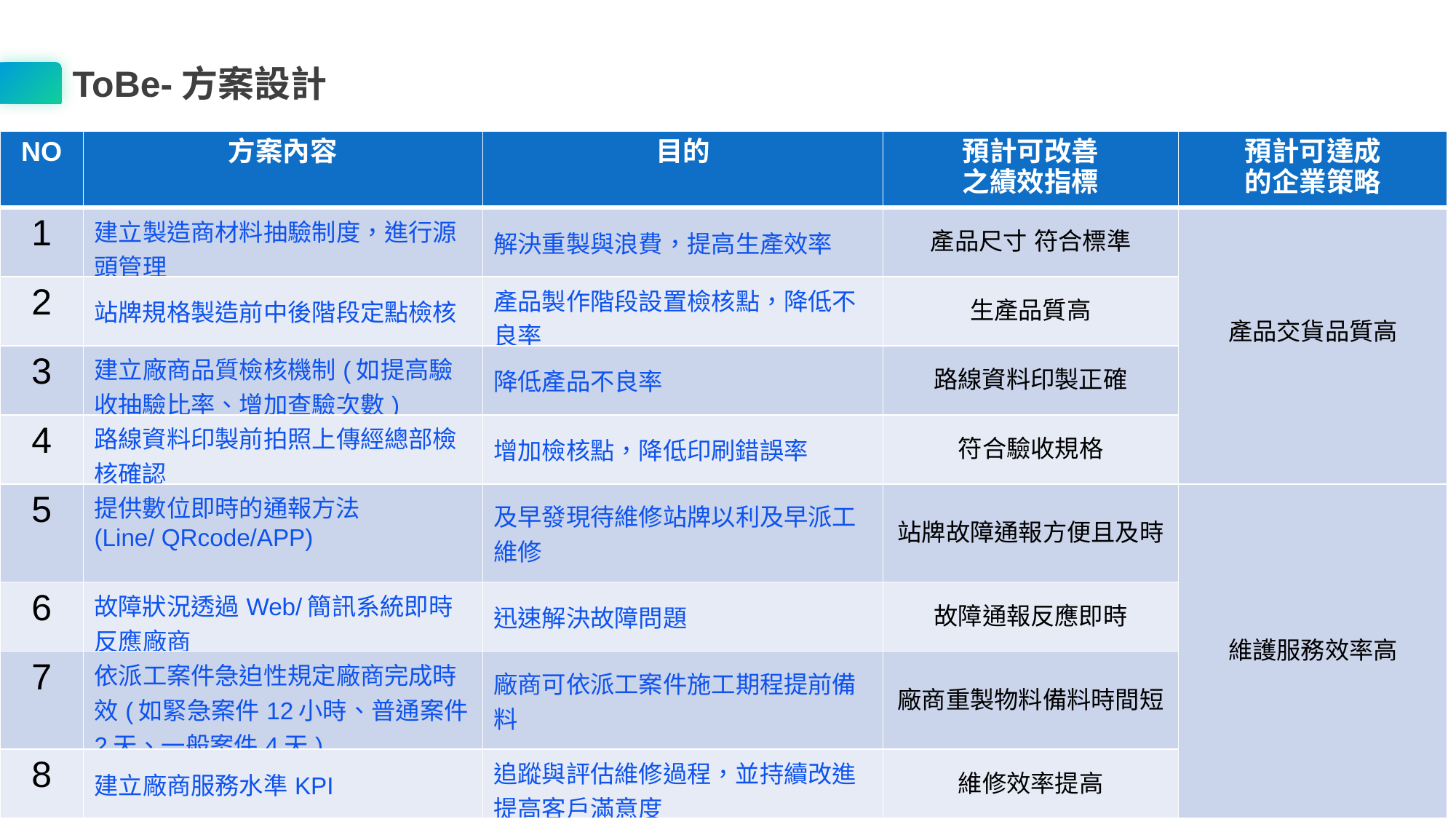

ToBe-方案設計
| NO | 方案內容 | 目的 | 預計可改善 之績效指標 | 預計可達成 的企業策略 |
| --- | --- | --- | --- | --- |
| 1 | 建立製造商材料抽驗制度，進行源頭管理 | 解決重製與浪費，提高生產效率 | 產品尺寸 符合標準 | 產品交貨品質高 |
| 2 | 站牌規格製造前中後階段定點檢核 | 產品製作階段設置檢核點，降低不良率 | 生產品質高 |  |
| 3 | 建立廠商品質檢核機制(如提高驗收抽驗比率、增加查驗次數) | 降低產品不良率 | 路線資料印製正確 |  |
| 4 | 路線資料印製前拍照上傳經總部檢核確認 | 增加檢核點，降低印刷錯誤率 | 符合驗收規格 |  |
| 5 | 提供數位即時的通報方法 (Line/ QRcode/APP) | 及早發現待維修站牌以利及早派工維修 | 站牌故障通報方便且及時 | 維護服務效率高 |
| 6 | 故障狀況透過Web/簡訊系統即時反應廠商 | 迅速解決故障問題 | 故障通報反應即時 |  |
| 7 | 依派工案件急迫性規定廠商完成時效(如緊急案件12小時、普通案件2天、一般案件4天) | 廠商可依派工案件施工期程提前備料 | 廠商重製物料備料時間短 |  |
| 8 | 建立廠商服務水準KPI | 追蹤與評估維修過程，並持續改進提高客戶滿意度 | 維修效率提高 |  |